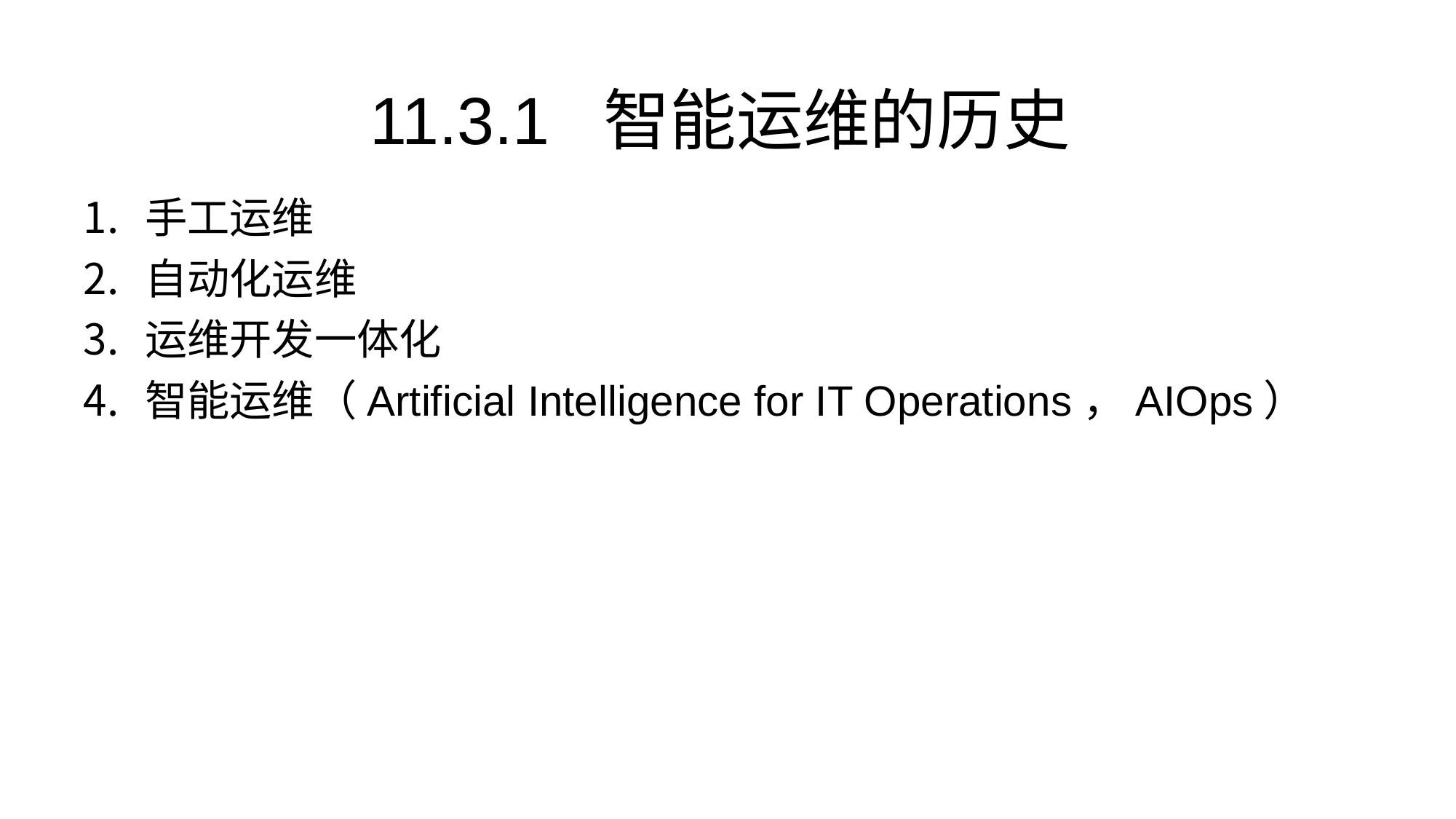

# 11.3.1  智能运维的历史
手工运维
自动化运维
运维开发一体化
智能运维（Artificial Intelligence for IT Operations，AIOps）